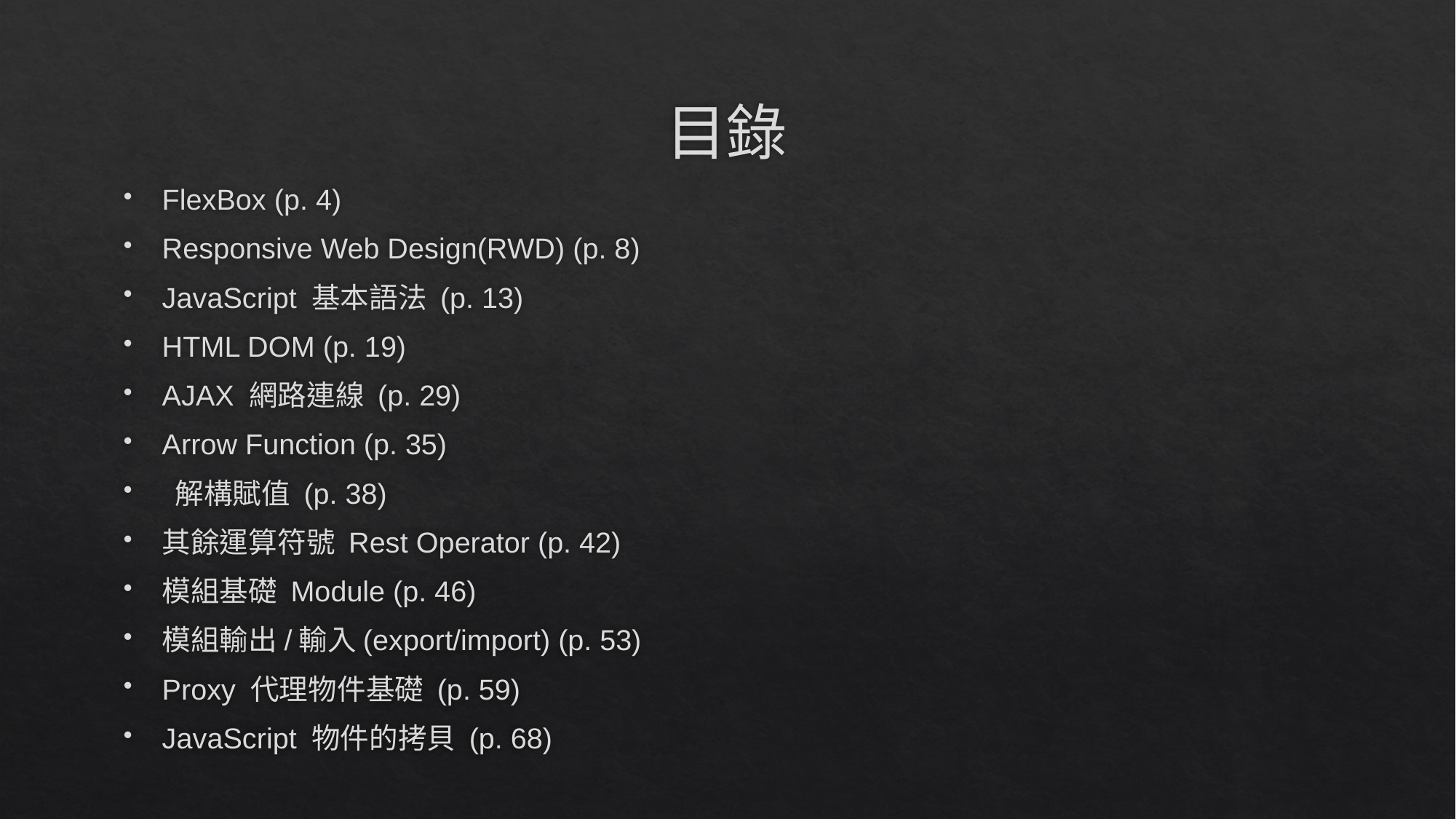

# 目錄
FlexBox (p. 4)
Responsive Web Design(RWD) (p. 8)
JavaScript 基本語法 (p. 13)
HTML DOM (p. 19)
AJAX 網路連線 (p. 29)
Arrow Function (p. 35)
 解構賦值 (p. 38)
其餘運算符號 Rest Operator (p. 42)
模組基礎 Module (p. 46)
模組輸出/輸入(export/import) (p. 53)
Proxy 代理物件基礎 (p. 59)
JavaScript 物件的拷貝 (p. 68)